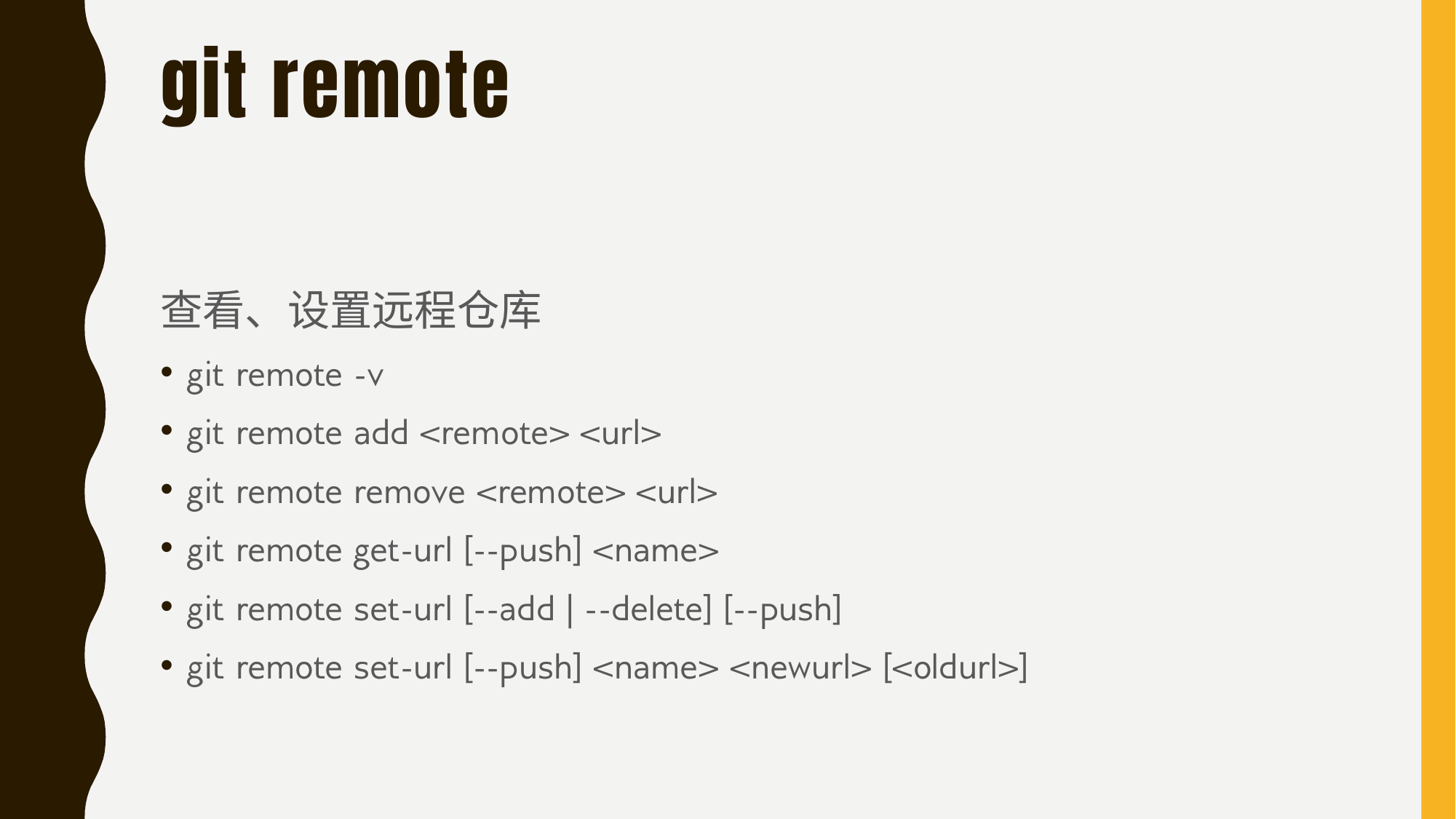

# git remote
查看、设置远程仓库
git remote -v
git remote add <remote> <url>
git remote remove <remote> <url>
git remote get-url [--push] <name>
git remote set-url [--add | --delete] [--push]
git remote set-url [--push] <name> <newurl> [<oldurl>]